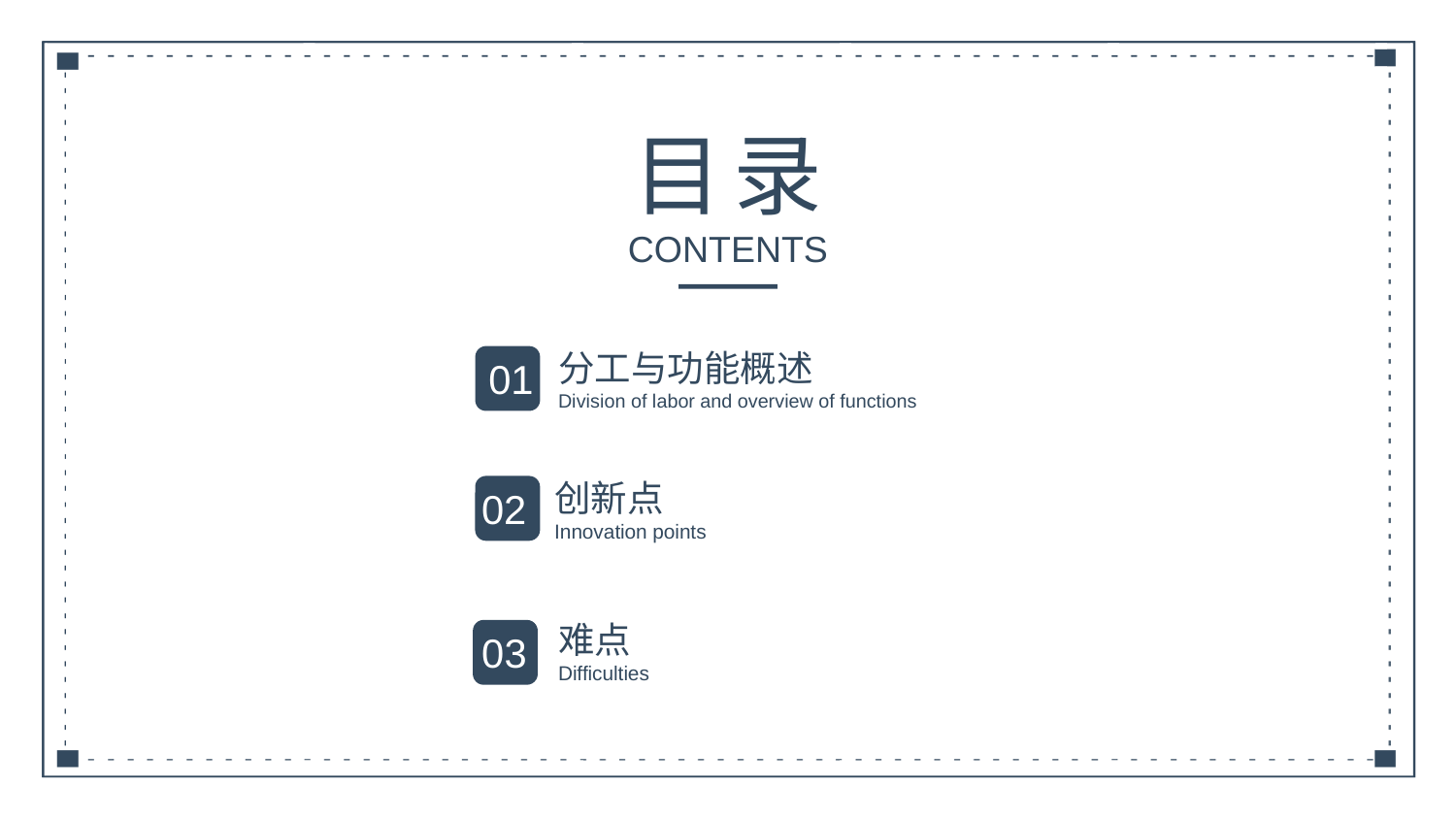

目 录
CONTENTS

分工与功能概述
Division of labor and overview of functions

01
创新点
Innovation points

02
难点
Difficulties

03